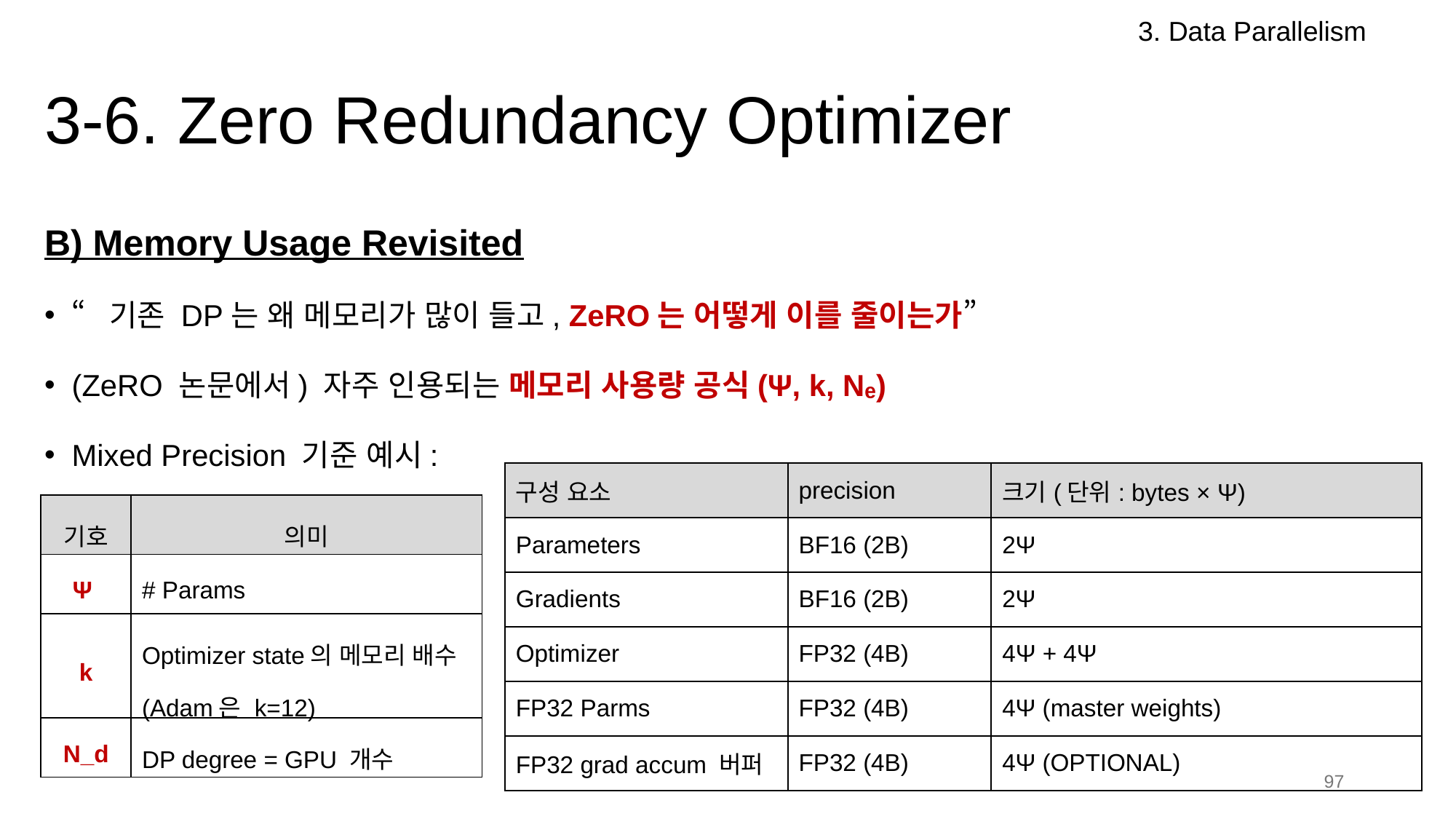

3. Data Parallelism
# 3-6. Zero Redundancy Optimizer
B) Memory Usage Revisited
“기존 DP는 왜 메모리가 많이 들고, ZeRO는 어떻게 이를 줄이는가”
(ZeRO 논문에서) 자주 인용되는 메모리 사용량 공식(Ψ, k, Nₑ)
Mixed Precision 기준 예시:
| 구성 요소 | precision | 크기(단위: bytes × Ψ) |
| --- | --- | --- |
| Parameters | BF16 (2B) | 2Ψ |
| Gradients | BF16 (2B) | 2Ψ |
| Optimizer | FP32 (4B) | 4Ψ + 4Ψ |
| FP32 Parms | FP32 (4B) | 4Ψ (master weights) |
| FP32 grad accum 버퍼 | FP32 (4B) | 4Ψ (OPTIONAL) |
| 기호 | 의미 |
| --- | --- |
| Ψ | # Params |
| k | Optimizer state의 메모리 배수 (Adam은 k=12) |
| N\_d | DP degree = GPU 개수 |
97